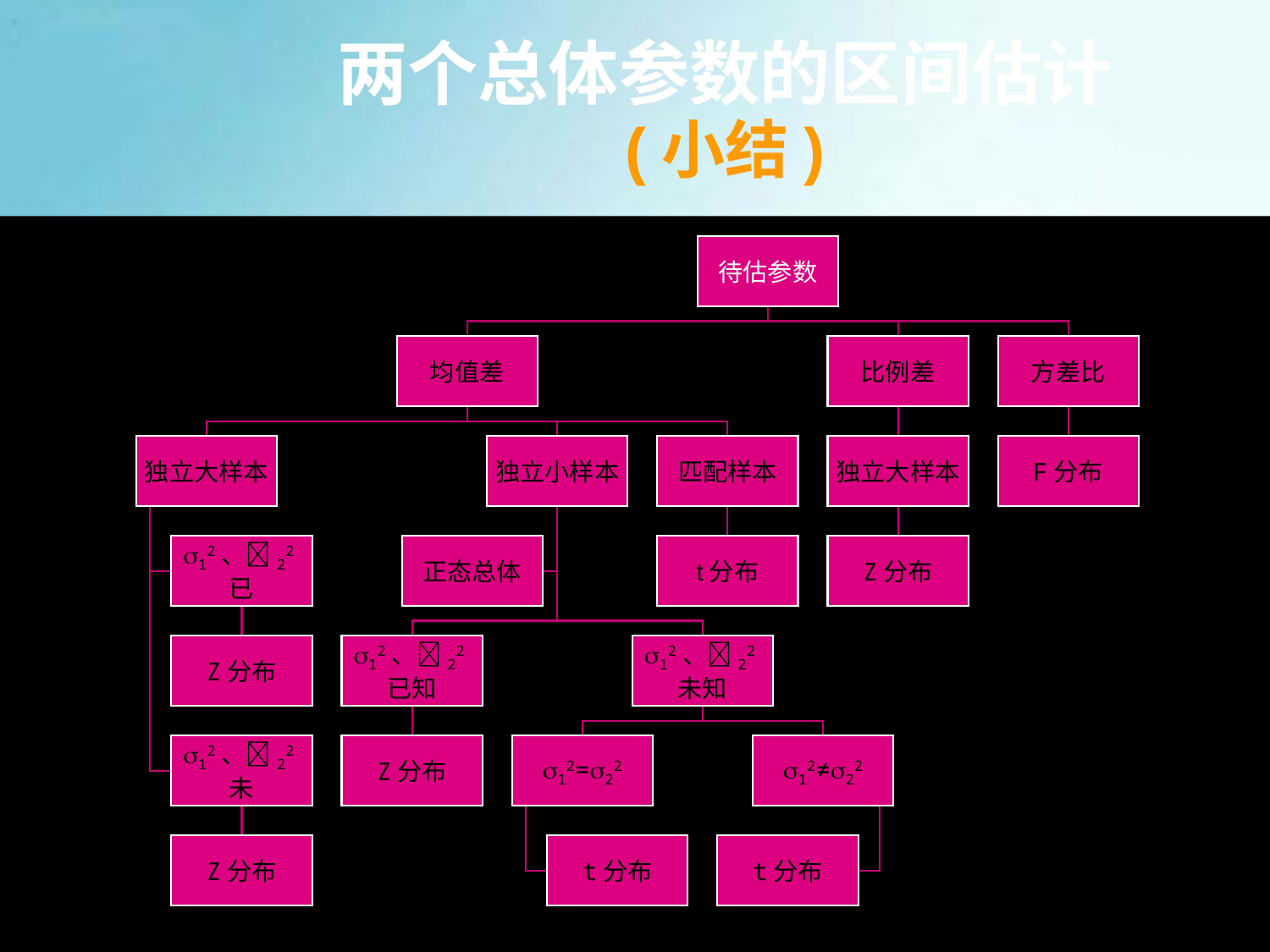

# 两个总体参数的区间估计 (小结)

待估参数
均值差
独立大样本
σ12、σ22已
Z分布
σ12、σ22未
Z分布
独立小样本
σ12、σ22已知
Z分布
σ12、σ22未知
σ12=σ22
t分布
σ12≠σ22
t分布
正态总体
匹配样本
t分布
比例差
独立大样本
Z分布
方差比
F分布